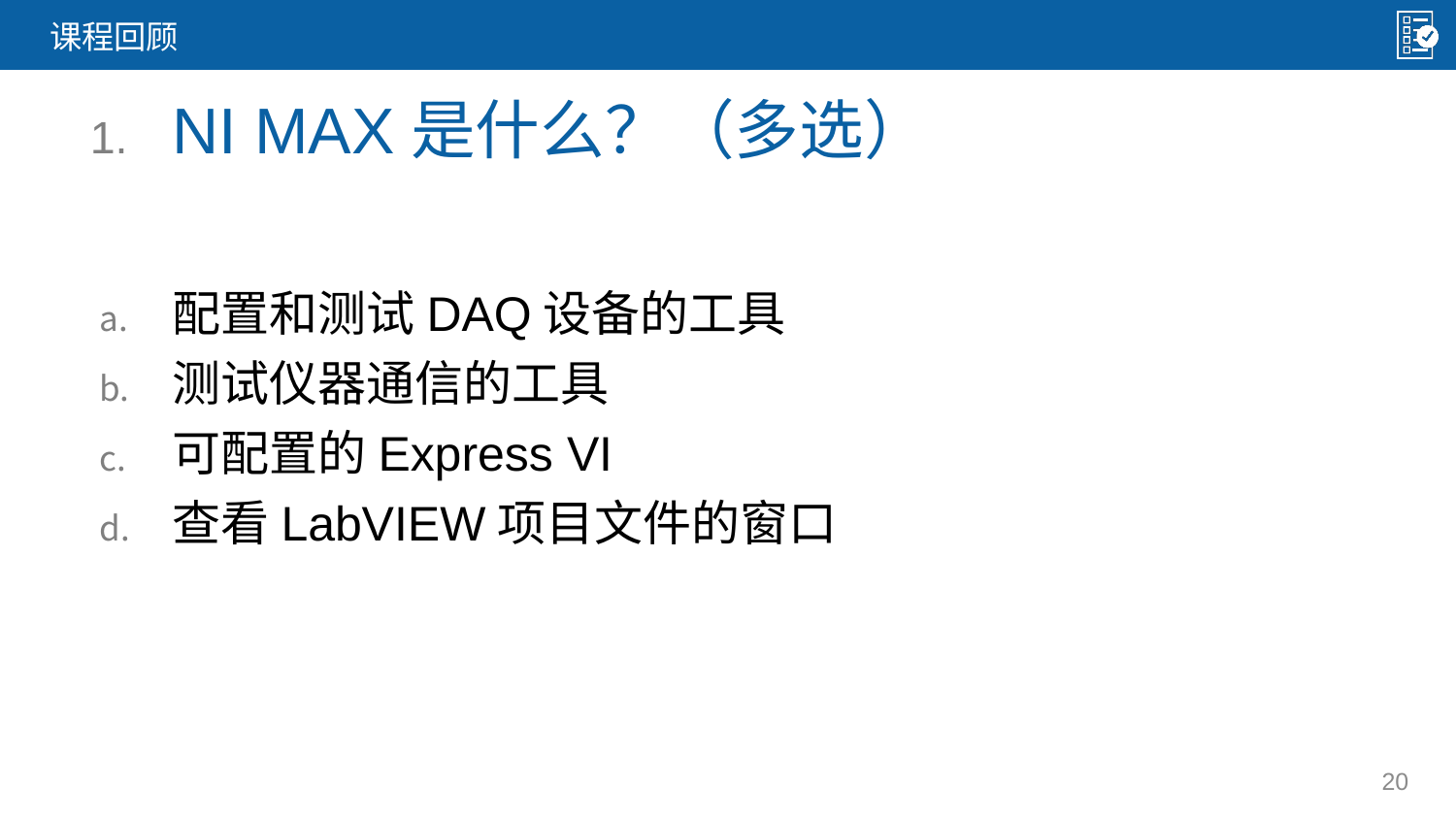

课程回顾

NI MAX是什么？（多选）
配置和测试DAQ设备的工具
测试仪器通信的工具
可配置的Express VI
查看LabVIEW项目文件的窗口
20